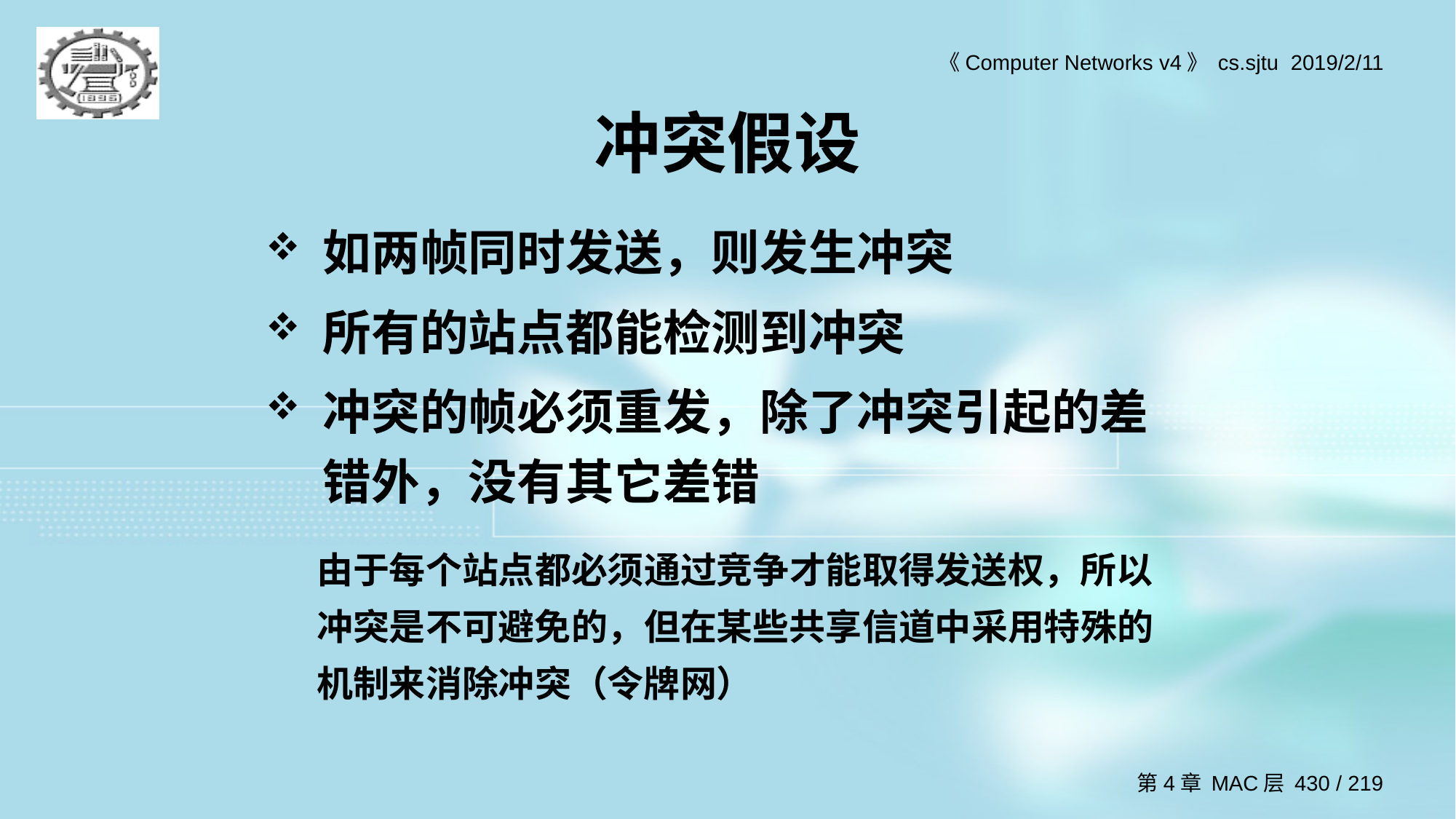

# 冲突假设
如两帧同时发送，则发生冲突
所有的站点都能检测到冲突
冲突的帧必须重发，除了冲突引起的差错外，没有其它差错
由于每个站点都必须通过竞争才能取得发送权，所以冲突是不可避免的，但在某些共享信道中采用特殊的机制来消除冲突（令牌网）